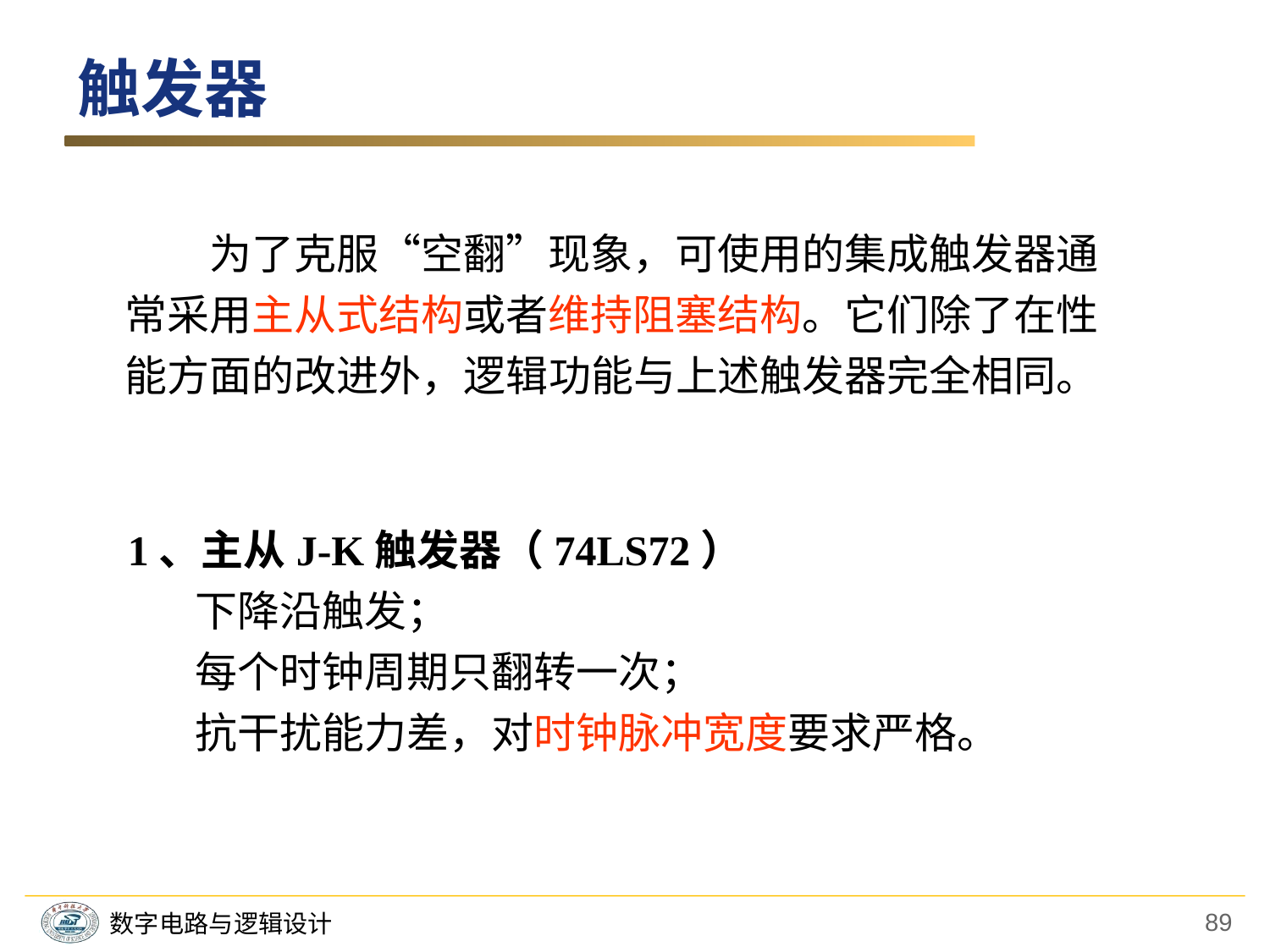

触发器
　　为了克服“空翻”现象，可使用的集成触发器通常采用主从式结构或者维持阻塞结构。它们除了在性能方面的改进外，逻辑功能与上述触发器完全相同。
1、主从J-K触发器（74LS72）
      下降沿触发；
      每个时钟周期只翻转一次；
      抗干扰能力差，对时钟脉冲宽度要求严格。
89
数字电路与逻辑设计